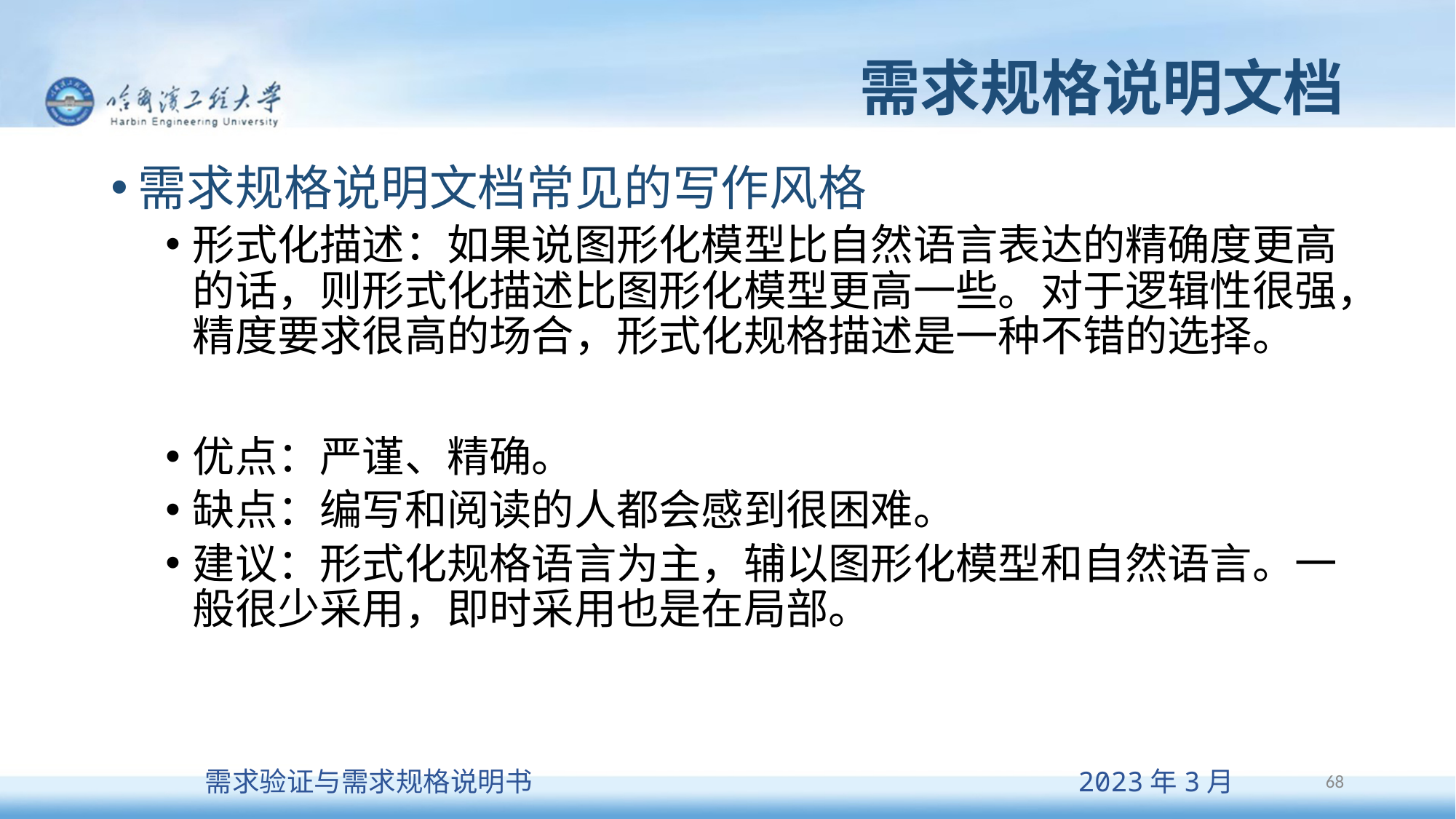

# 需求规格说明文档
需求规格说明文档常见的写作风格
形式化描述：如果说图形化模型比自然语言表达的精确度更高的话，则形式化描述比图形化模型更高一些。对于逻辑性很强，精度要求很高的场合，形式化规格描述是一种不错的选择。

优点：严谨、精确。
缺点：编写和阅读的人都会感到很困难。
建议：形式化规格语言为主，辅以图形化模型和自然语言。一般很少采用，即时采用也是在局部。

68